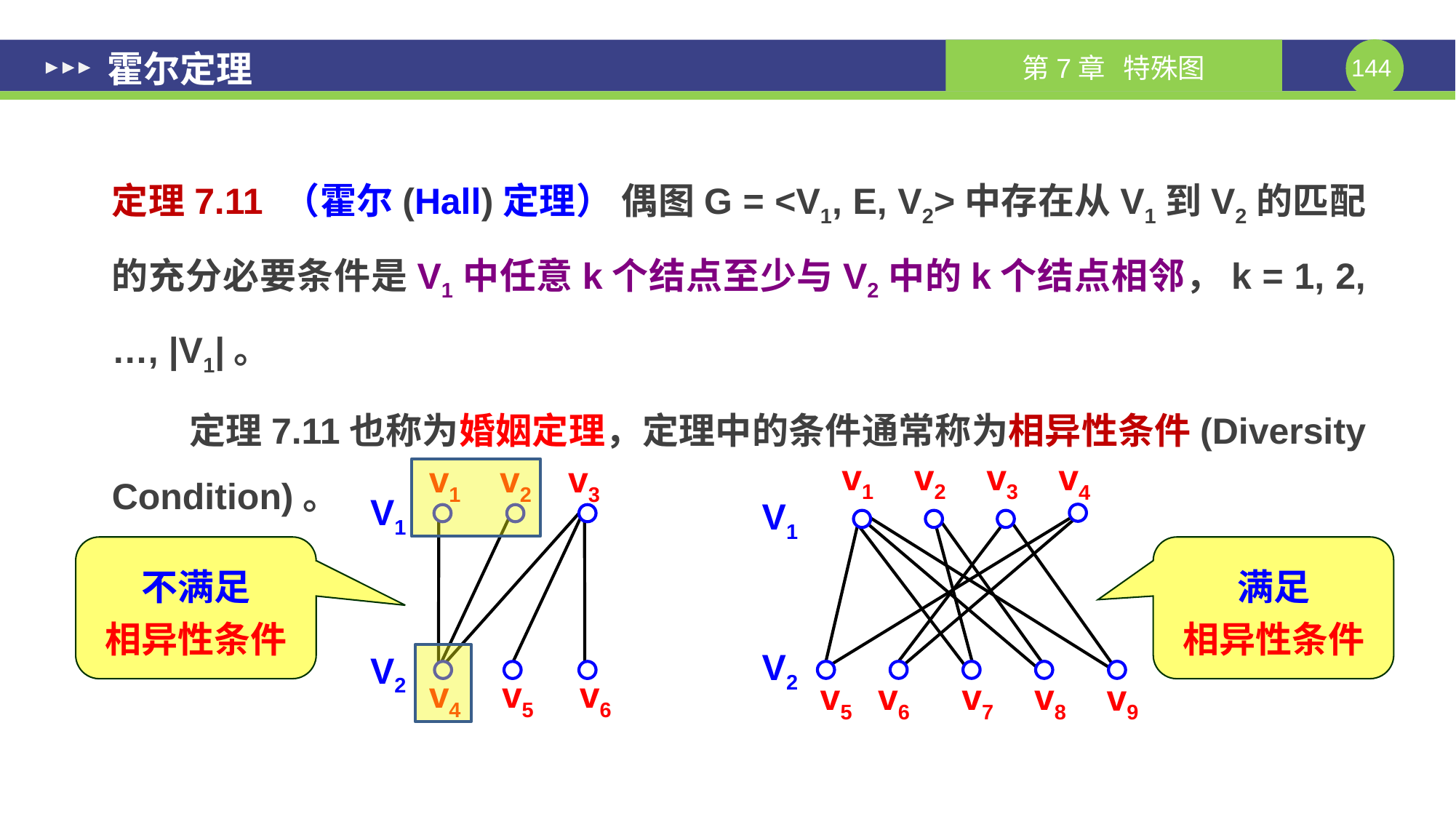

# 霍尔定理
定理7.11 （霍尔(Hall)定理） 偶图G = <V1, E, V2>中存在从V1到V2的匹配的充分必要条件是V1中任意k个结点至少与V2中的k个结点相邻，k = 1, 2, …, |V1|。
定理7.11也称为婚姻定理，定理中的条件通常称为相异性条件(Diversity Condition)。
v1
v2
v3
v4
V1

V2

v5
v6
v7
v8
v9
v1
v2
v3
V1

V2

v4
v5
v6

不满足
相异性条件
满足
相异性条件